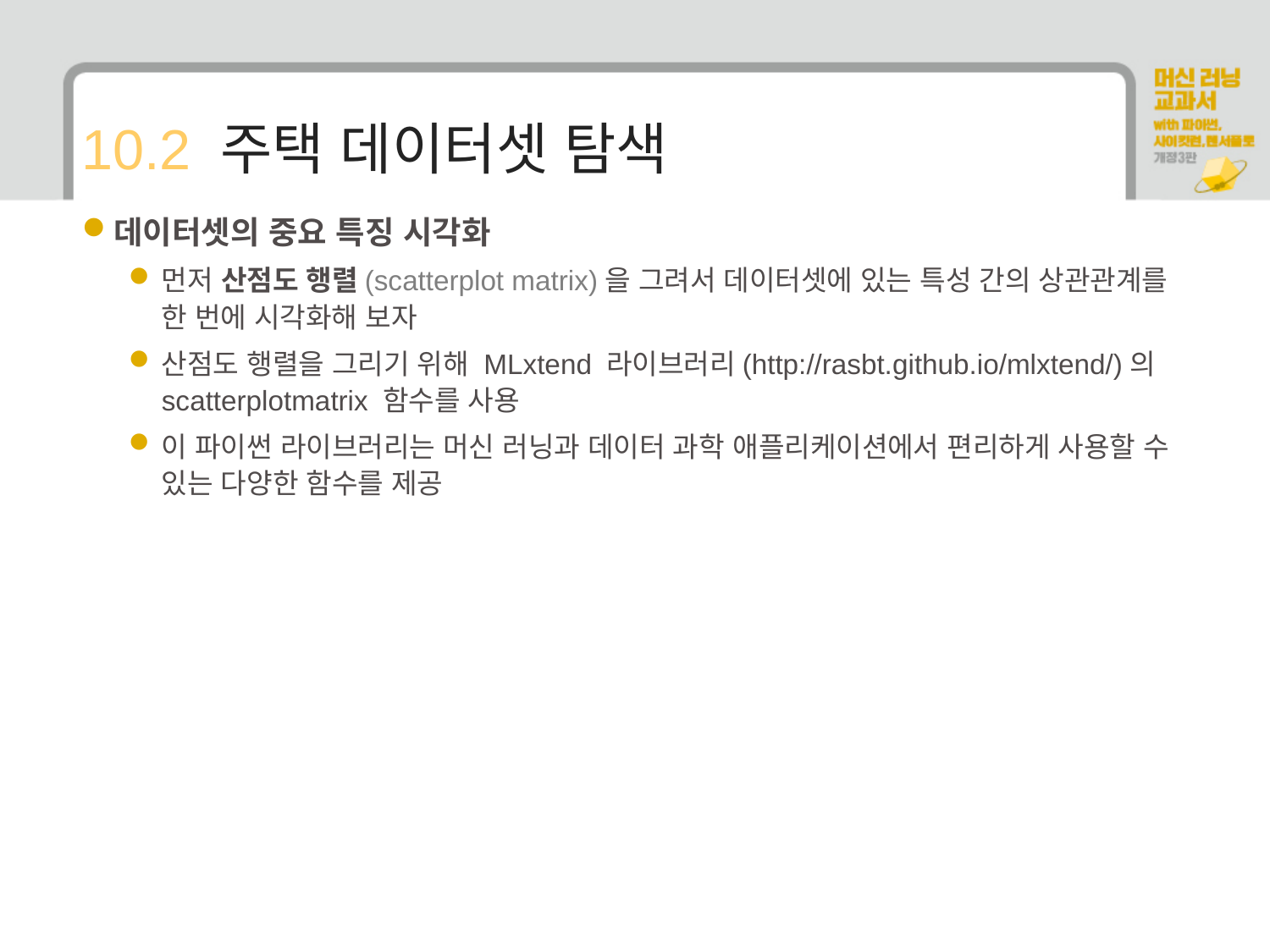

# 10.2 주택 데이터셋 탐색
데이터셋의 중요 특징 시각화
먼저 산점도 행렬(scatterplot matrix)을 그려서 데이터셋에 있는 특성 간의 상관관계를 한 번에 시각화해 보자
산점도 행렬을 그리기 위해 MLxtend 라이브러리(http://rasbt.github.io/mlxtend/)의 scatterplotmatrix 함수를 사용
이 파이썬 라이브러리는 머신 러닝과 데이터 과학 애플리케이션에서 편리하게 사용할 수 있는 다양한 함수를 제공